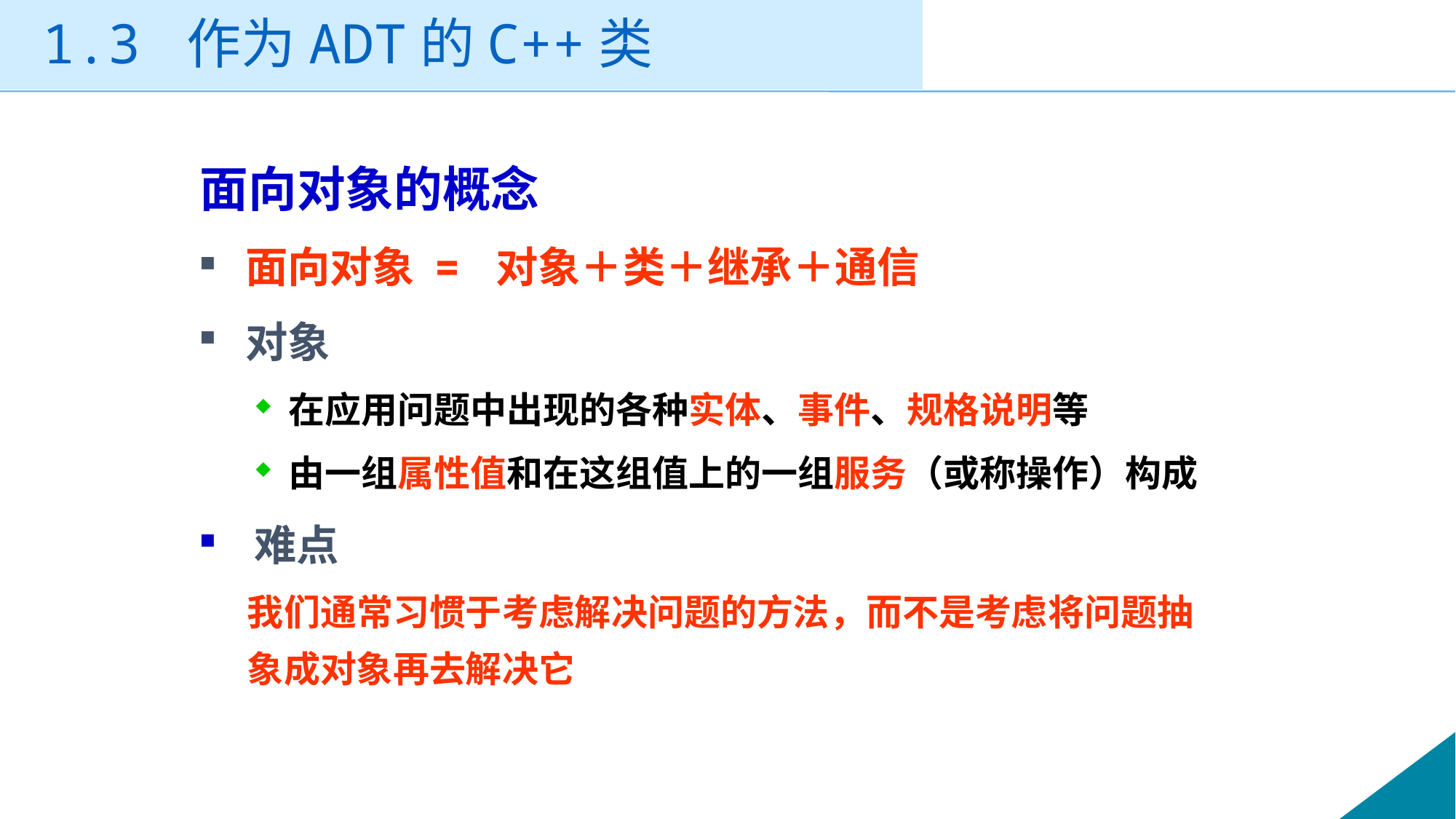

# 1.3 作为ADT的C++类

面向对象的概念
 面向对象 = 对象＋类＋继承＋通信
 对象
在应用问题中出现的各种实体、事件、规格说明等
由一组属性值和在这组值上的一组服务（或称操作）构成
难点
我们通常习惯于考虑解决问题的方法，而不是考虑将问题抽象成对象再去解决它